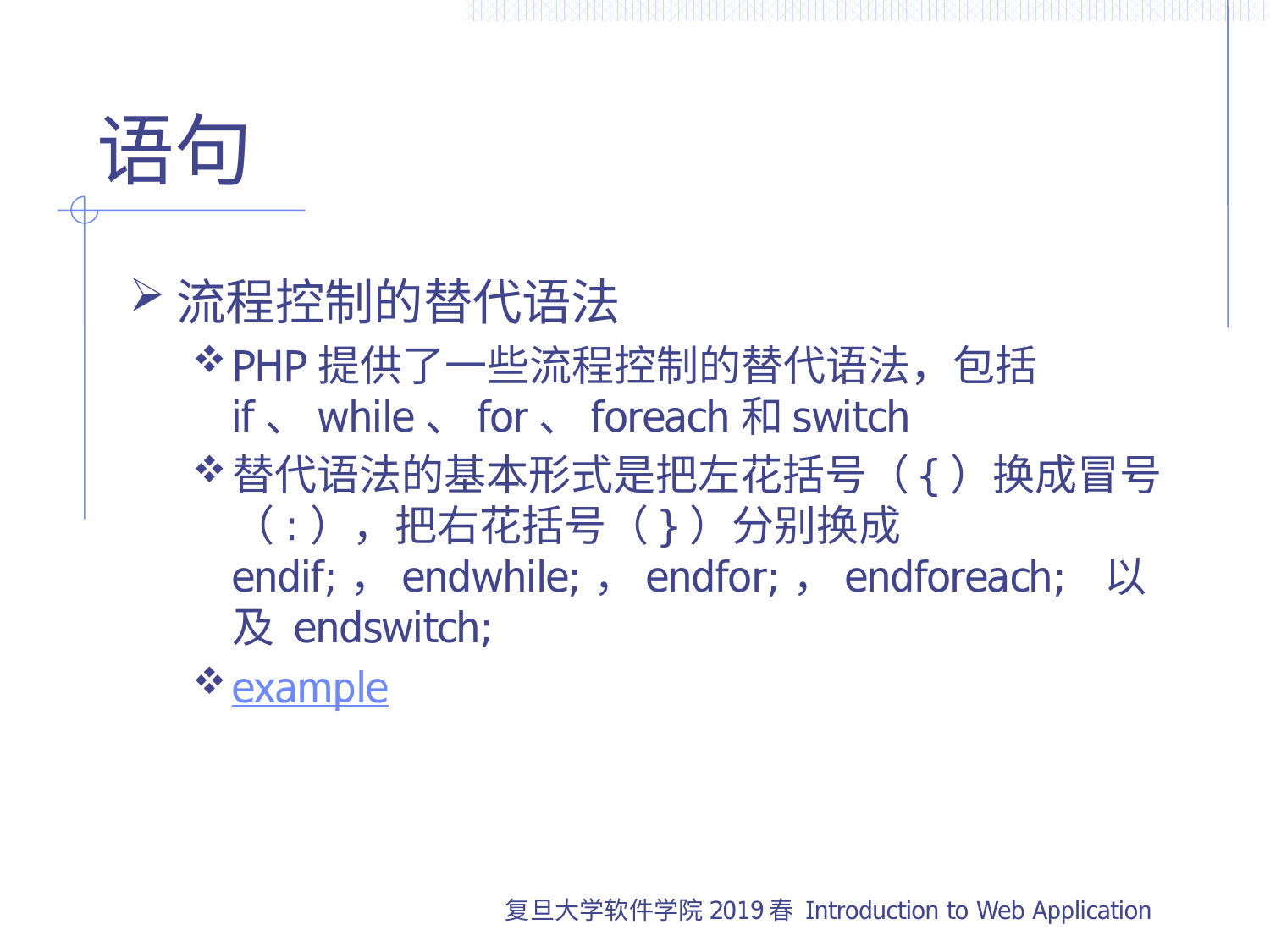

# 语句
流程控制的替代语法
PHP提供了一些流程控制的替代语法，包括if、while、for、foreach和switch
替代语法的基本形式是把左花括号（{）换成冒号（:），把右花括号（}）分别换成  endif;，endwhile;，endfor;，endforeach;  以及 endswitch;
example